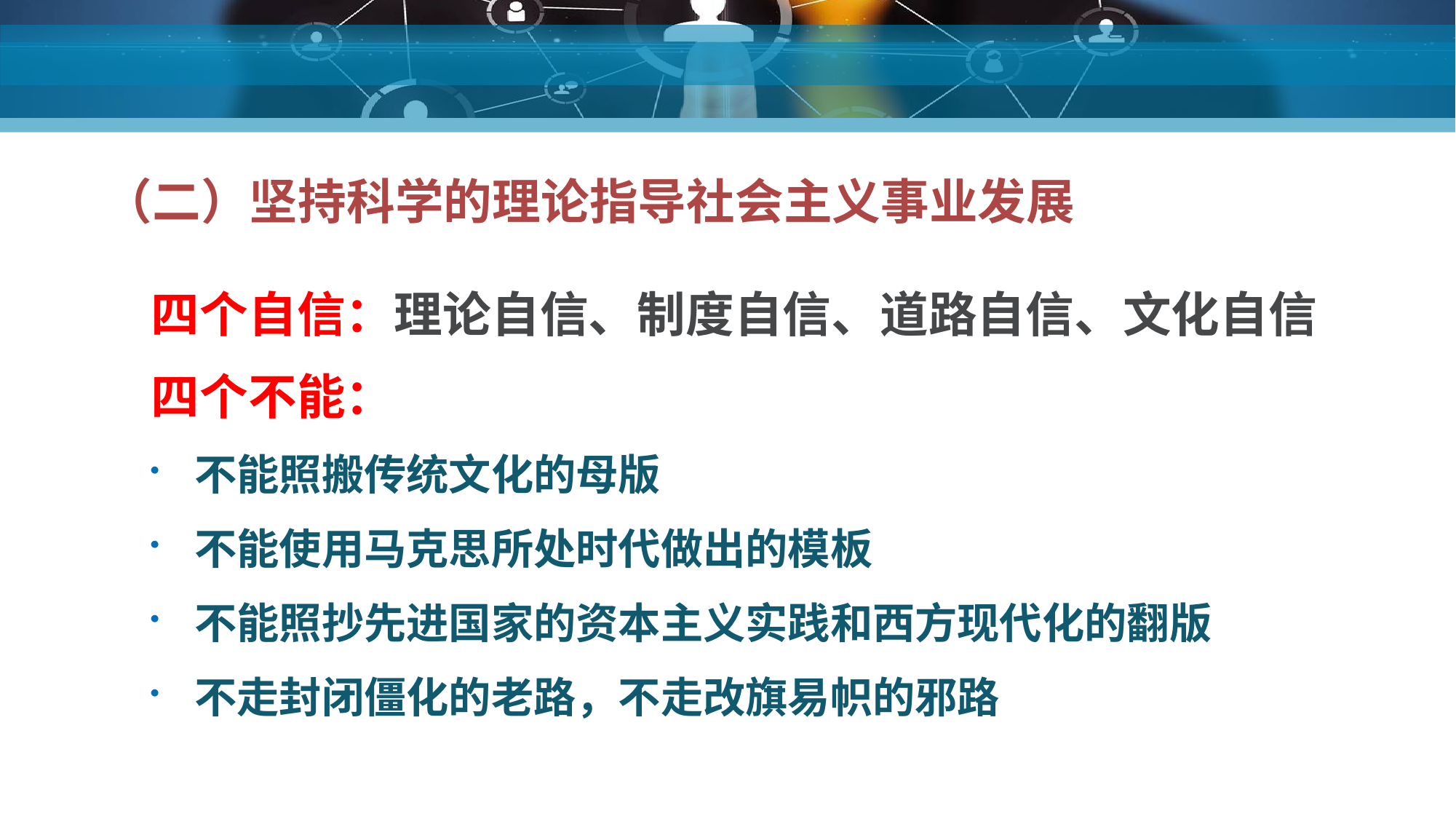

（二）坚持科学的理论指导社会主义事业发展

四个自信：理论自信、制度自信、道路自信、文化自信
四个不能：
不能照搬传统文化的母版
不能使用马克思所处时代做出的模板
不能照抄先进国家的资本主义实践和西方现代化的翻版
不走封闭僵化的老路，不走改旗易帜的邪路